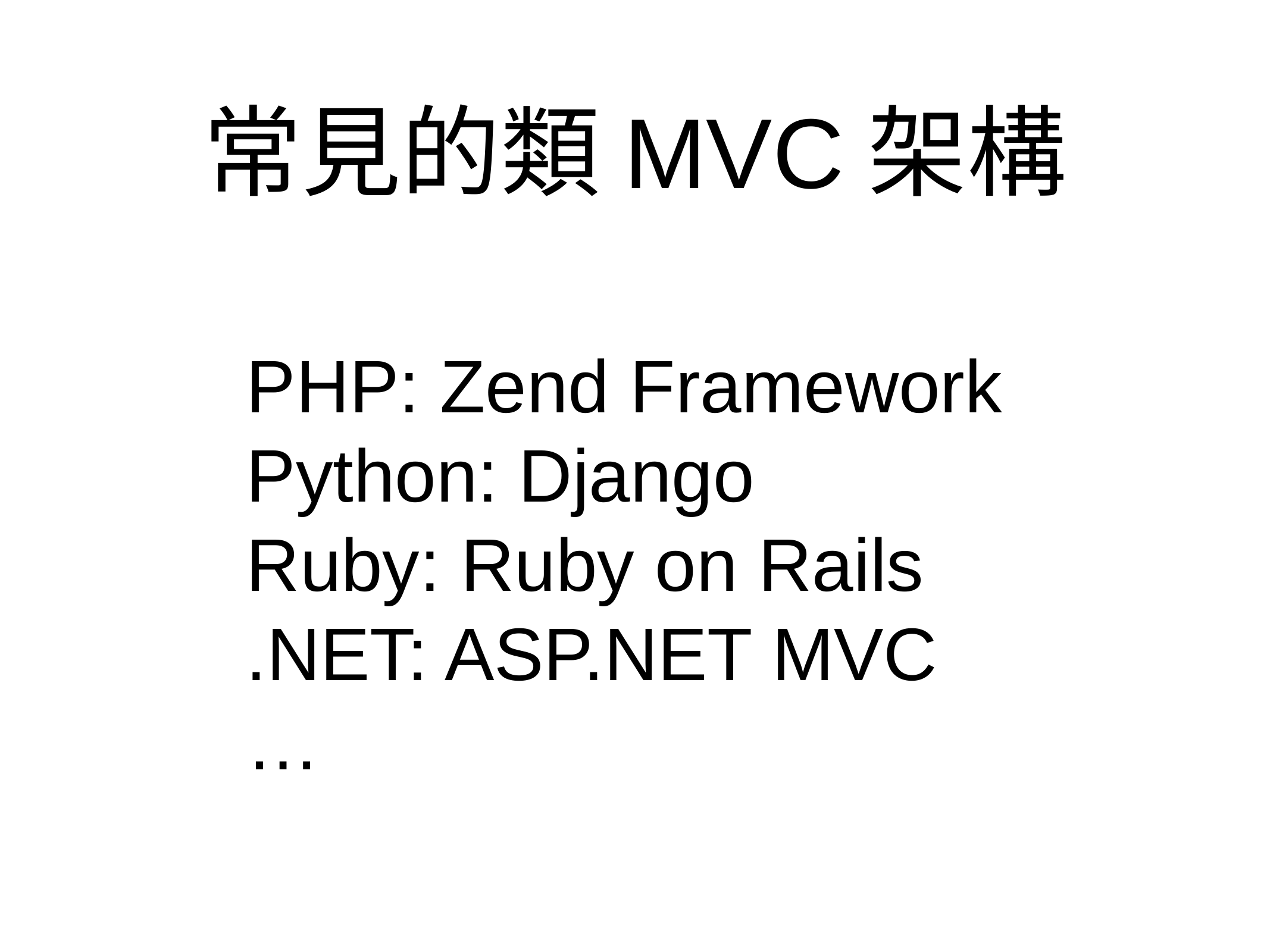

# 常見的類MVC架構
PHP: Zend Framework
Python: Django
Ruby: Ruby on Rails
.NET: ASP.NET MVC
…